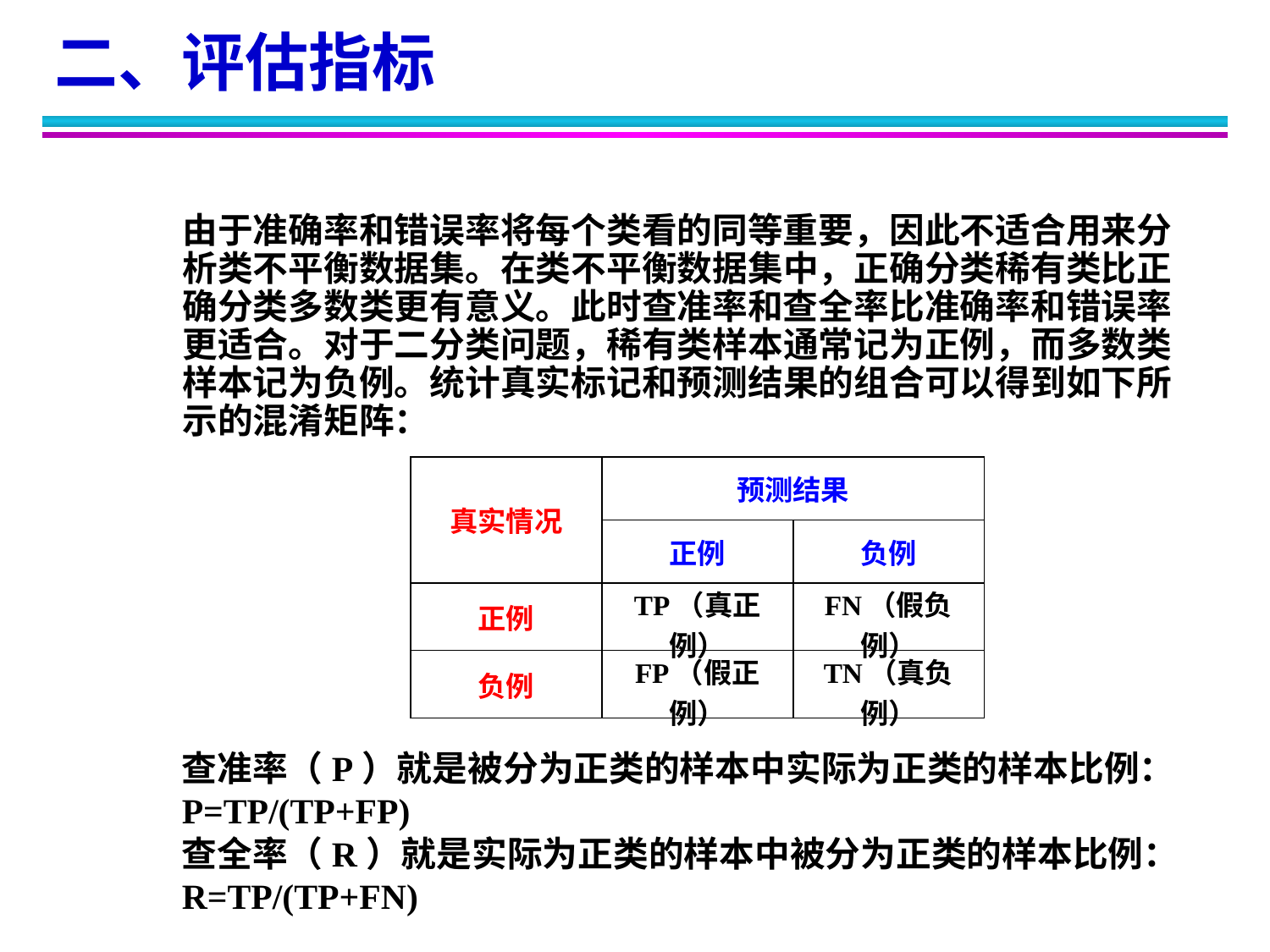

二、评估指标
由于准确率和错误率将每个类看的同等重要，因此不适合用来分析类不平衡数据集。在类不平衡数据集中，正确分类稀有类比正确分类多数类更有意义。此时查准率和查全率比准确率和错误率更适合。对于二分类问题，稀有类样本通常记为正例，而多数类样本记为负例。统计真实标记和预测结果的组合可以得到如下所示的混淆矩阵：

| 真实情况 | 预测结果 |  |
| --- | --- | --- |
|  | 正例 | 负例 |
| 正例 | TP（真正例） | FN（假负例） |
| 负例 | FP（假正例） | TN（真负例） |
查准率（P）就是被分为正类的样本中实际为正类的样本比例：P=TP/(TP+FP)
查全率（R）就是实际为正类的样本中被分为正类的样本比例：
R=TP/(TP+FN)